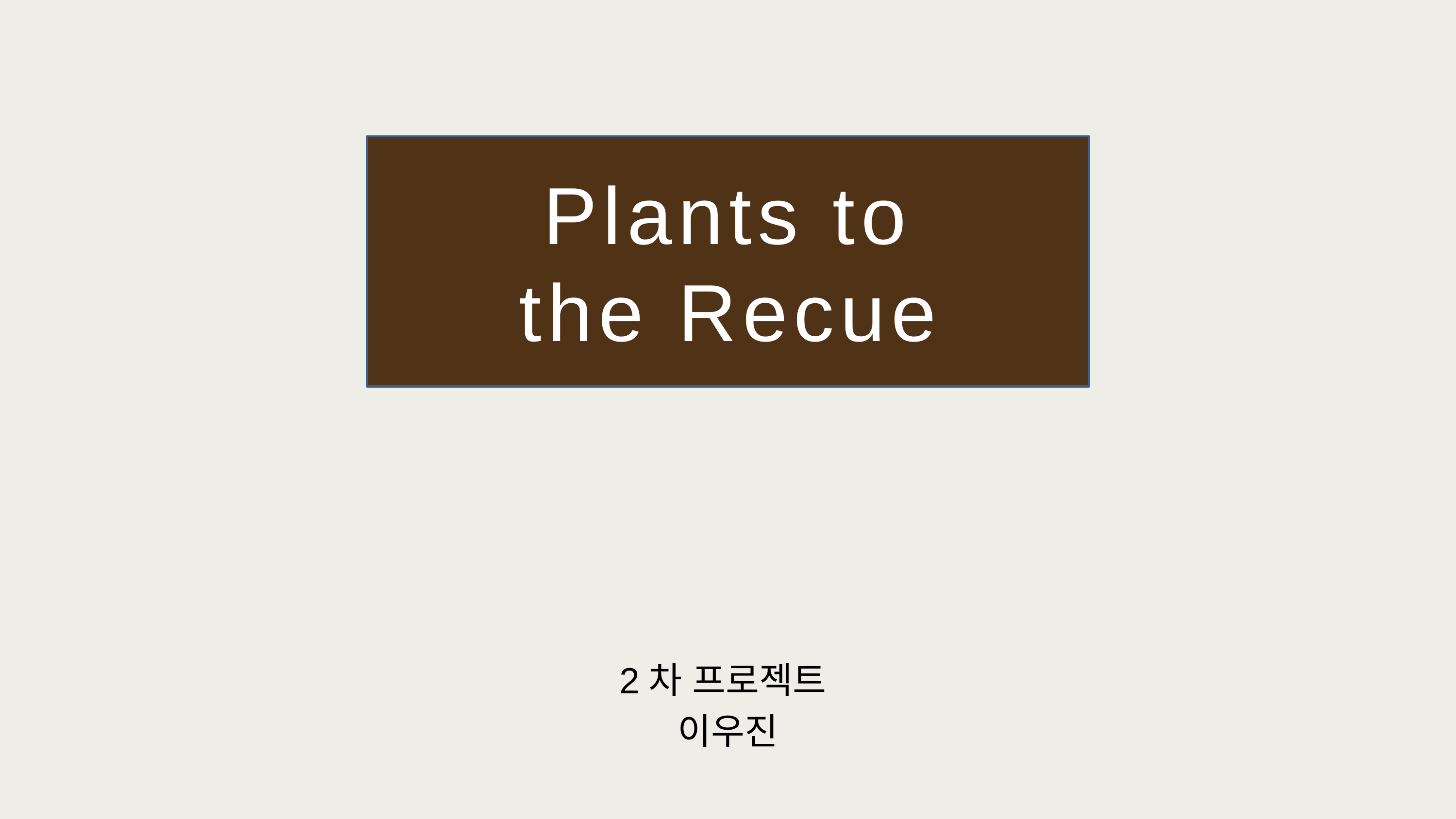

Plants to the Recue
2차 프로젝트
이우진